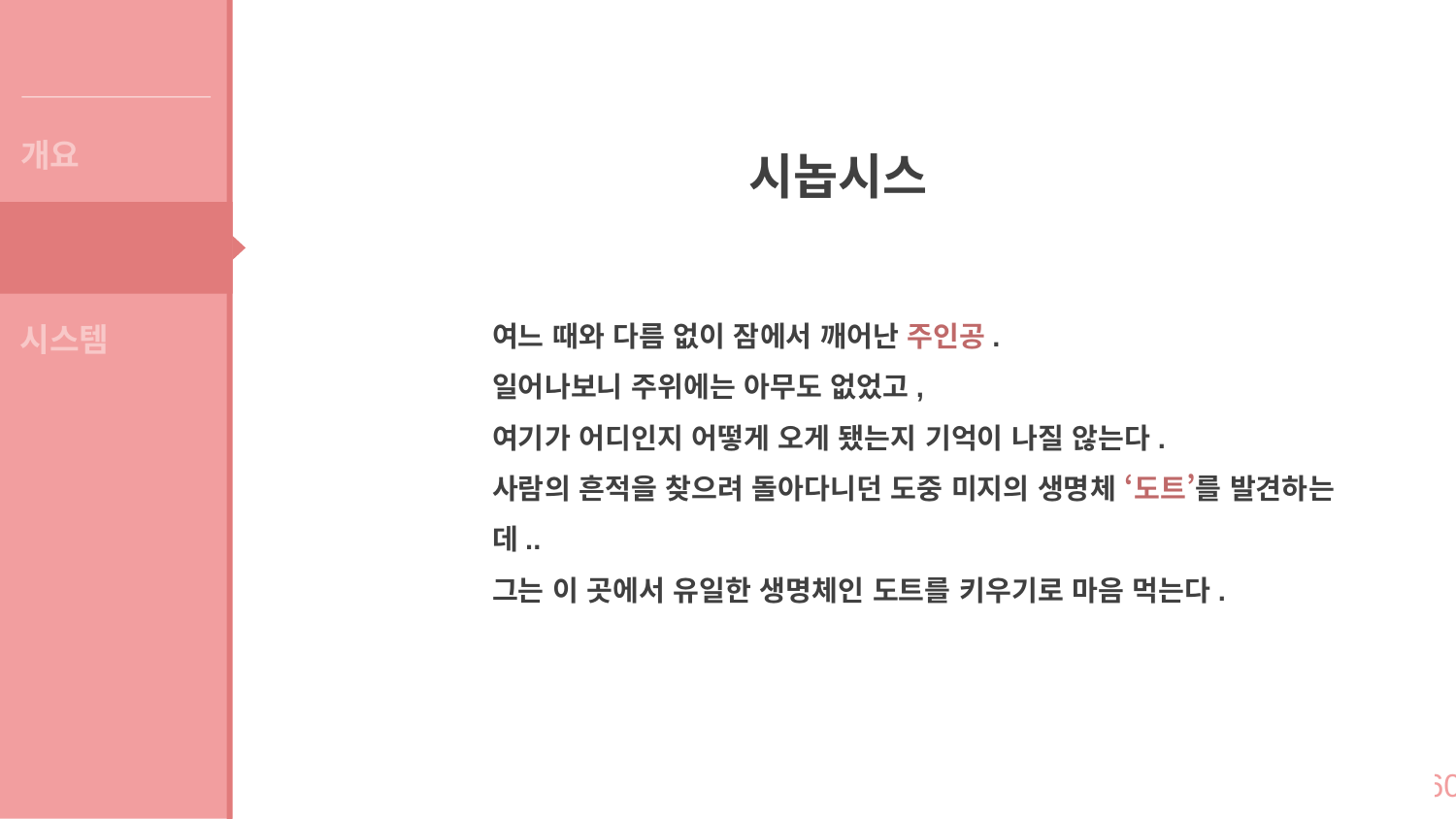

게임 소개

개요
시놉시스

컨셉

여느 때와 다름 없이 잠에서 깨어난 주인공.
일어나보니 주위에는 아무도 없었고,
여기가 어디인지 어떻게 오게 됐는지 기억이 나질 않는다.
사람의 흔적을 찾으려 돌아다니던 도중 미지의 생명체 ‘도트’를 발견하는데..
그는 이 곳에서 유일한 생명체인 도트를 키우기로 마음 먹는다.
시스템